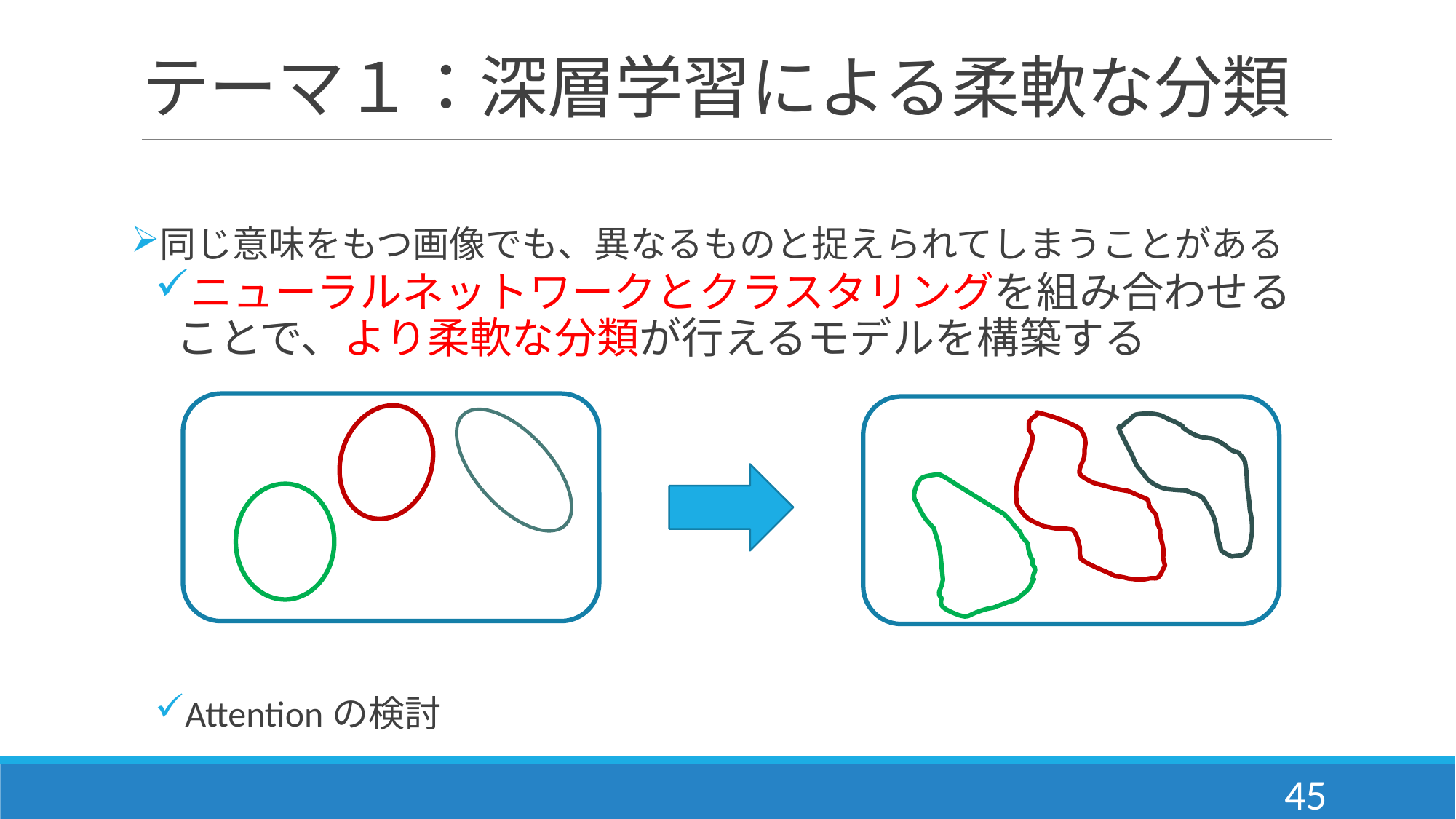

# テーマ１：深層学習による柔軟な分類
同じ意味をもつ画像でも、異なるものと捉えられてしまうことがある
ニューラルネットワークとクラスタリングを組み合わせることで、より柔軟な分類が行えるモデルを構築する

Attentionの検討

45